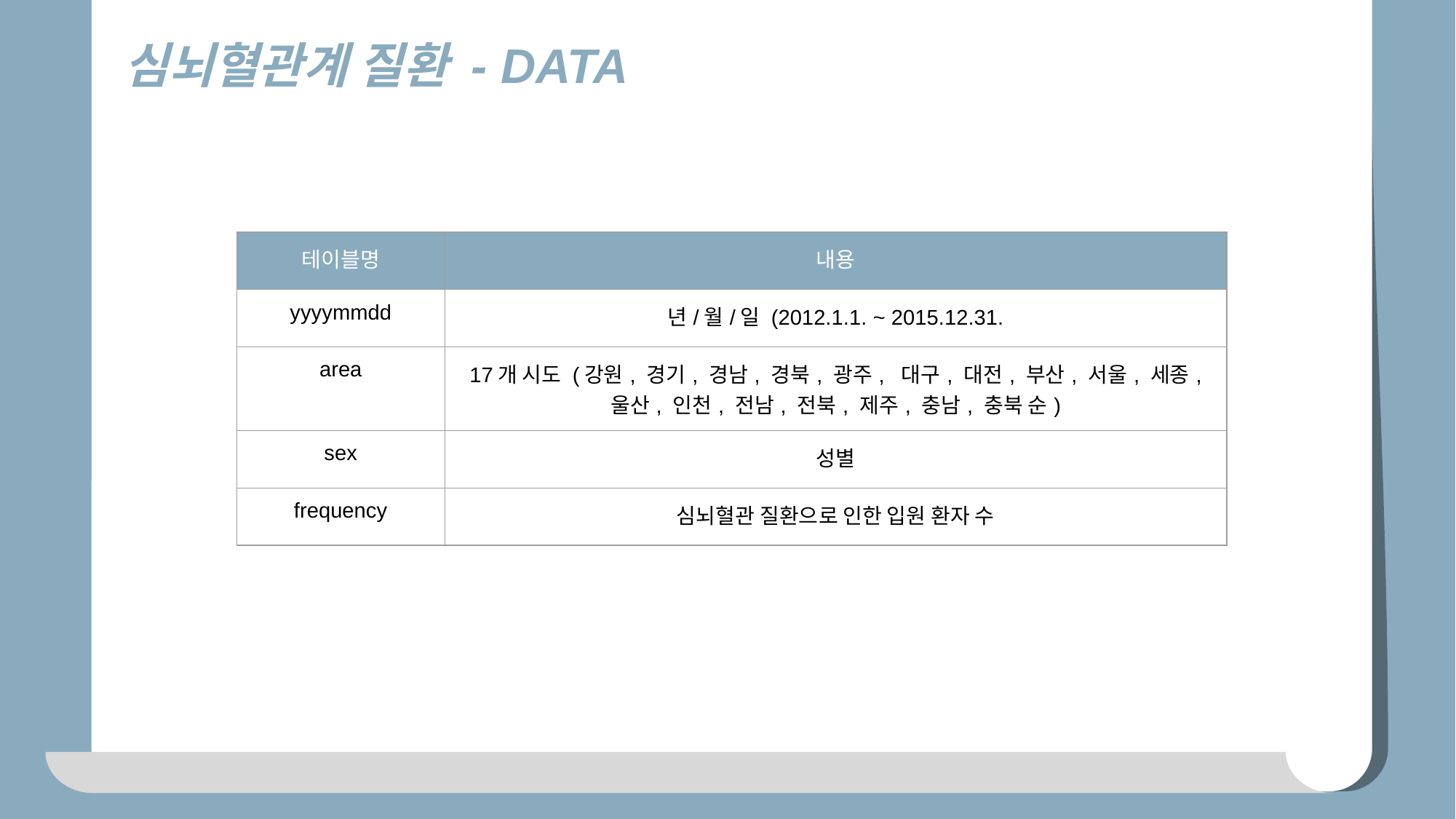

심뇌혈관계 질환 - DATA

| 테이블명 | 내용 |
| --- | --- |
| yyyymmdd | 년/월/일 (2012.1.1. ~ 2015.12.31. |
| area | 17개 시도 (강원, 경기, 경남, 경북, 광주, 대구, 대전, 부산, 서울, 세종, 울산, 인천, 전남, 전북, 제주, 충남, 충북 순) |
| sex | 성별 |
| frequency | 심뇌혈관 질환으로 인한 입원 환자 수 |